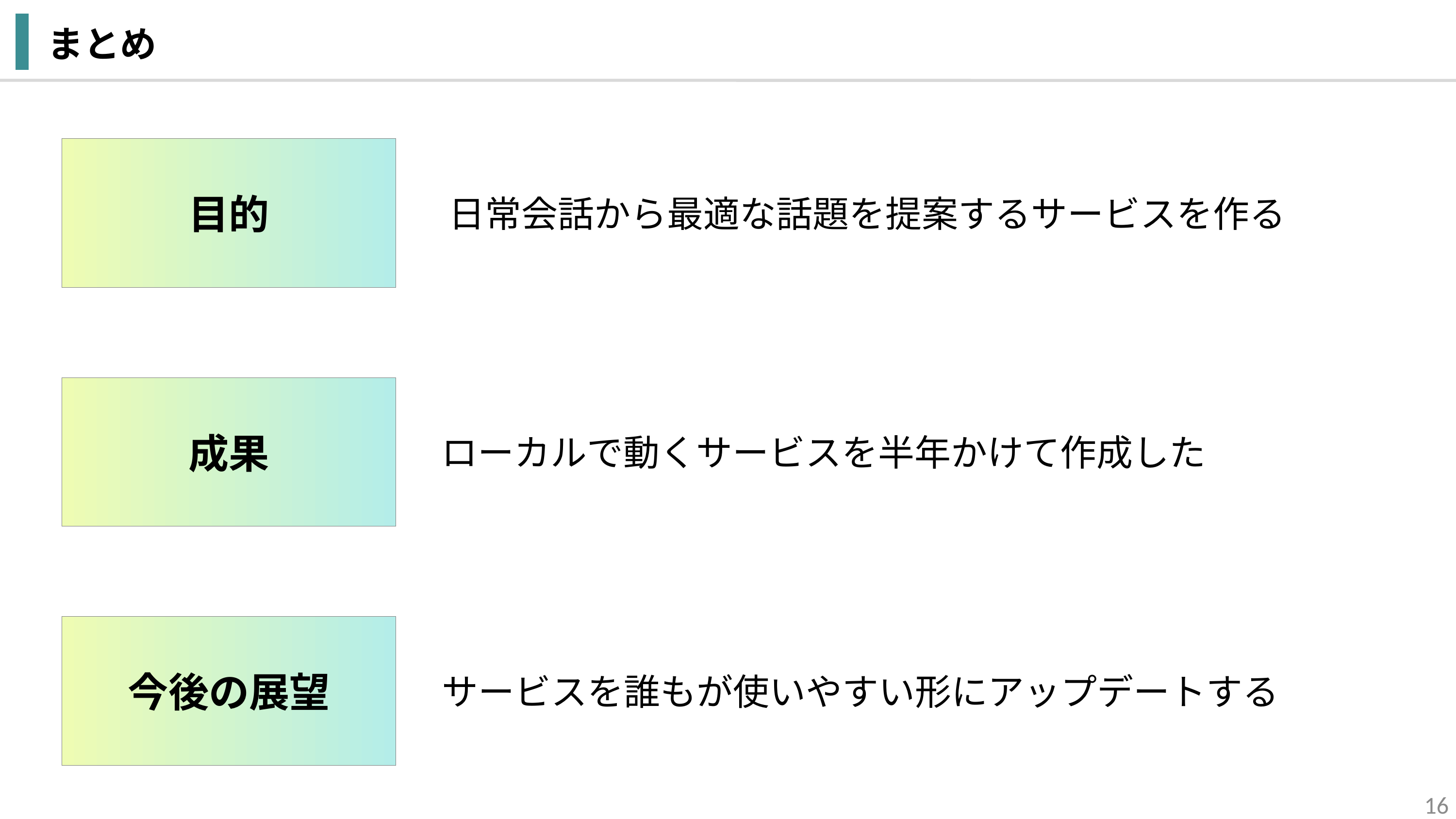

まとめ

目的
日常会話から最適な話題を提案するサービスを作る

成果
ローカルで動くサービスを半年かけて作成した
今後の展望
サービスを誰もが使いやすい形にアップデートする
16